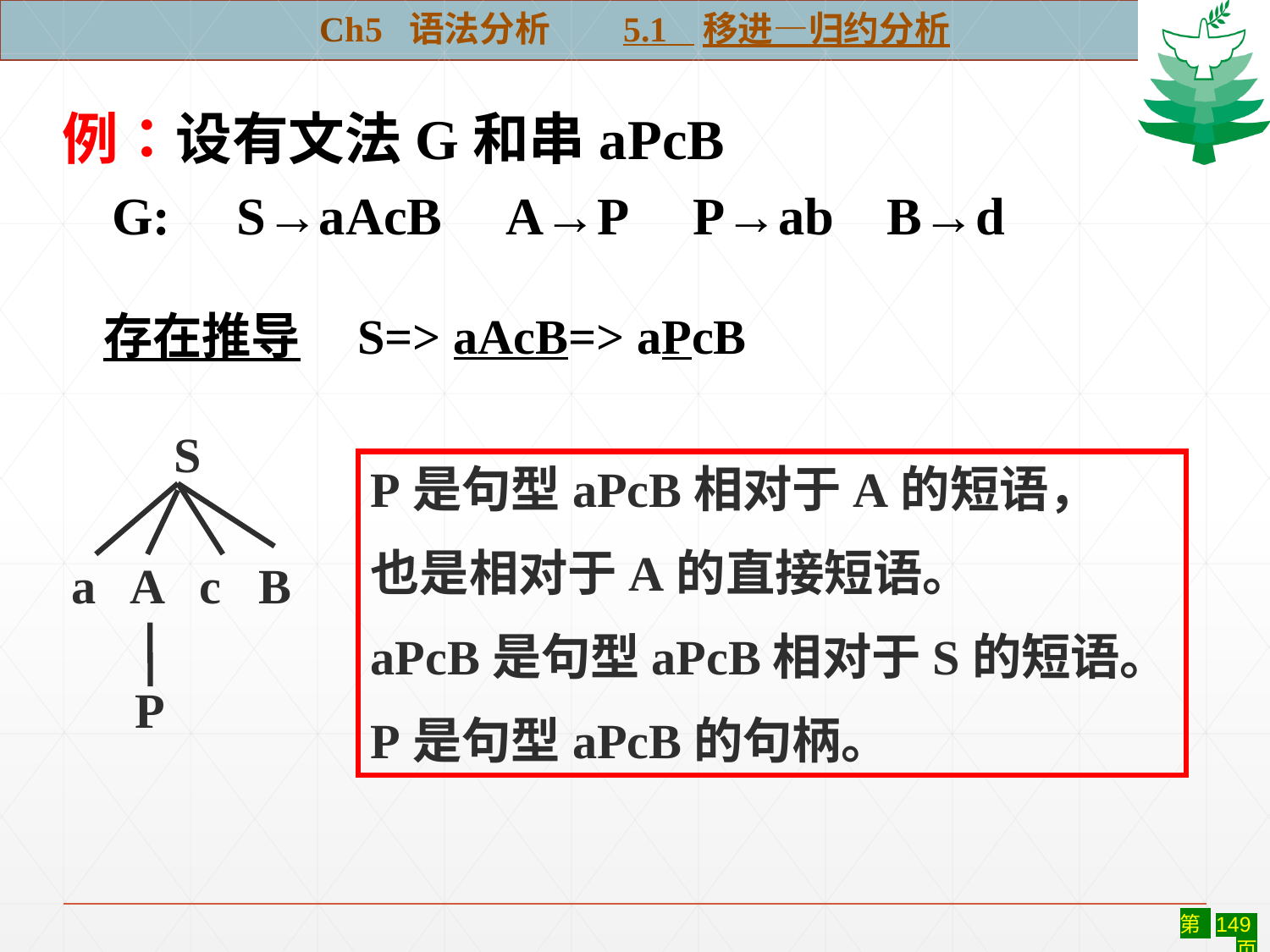

Ch5  语法分析        5.1   移进—归约分析
例：设有文法G和串aPcB
    G:     S→aAcB     A→P     P→ab    B→d

存在推导    S=> aAcB=> aPcB
S

a   A   c   B

P
P是句型aPcB相对于A的短语，
也是相对于A的直接短语。
aPcB是句型aPcB相对于S的短语。
P是句型aPcB的句柄。